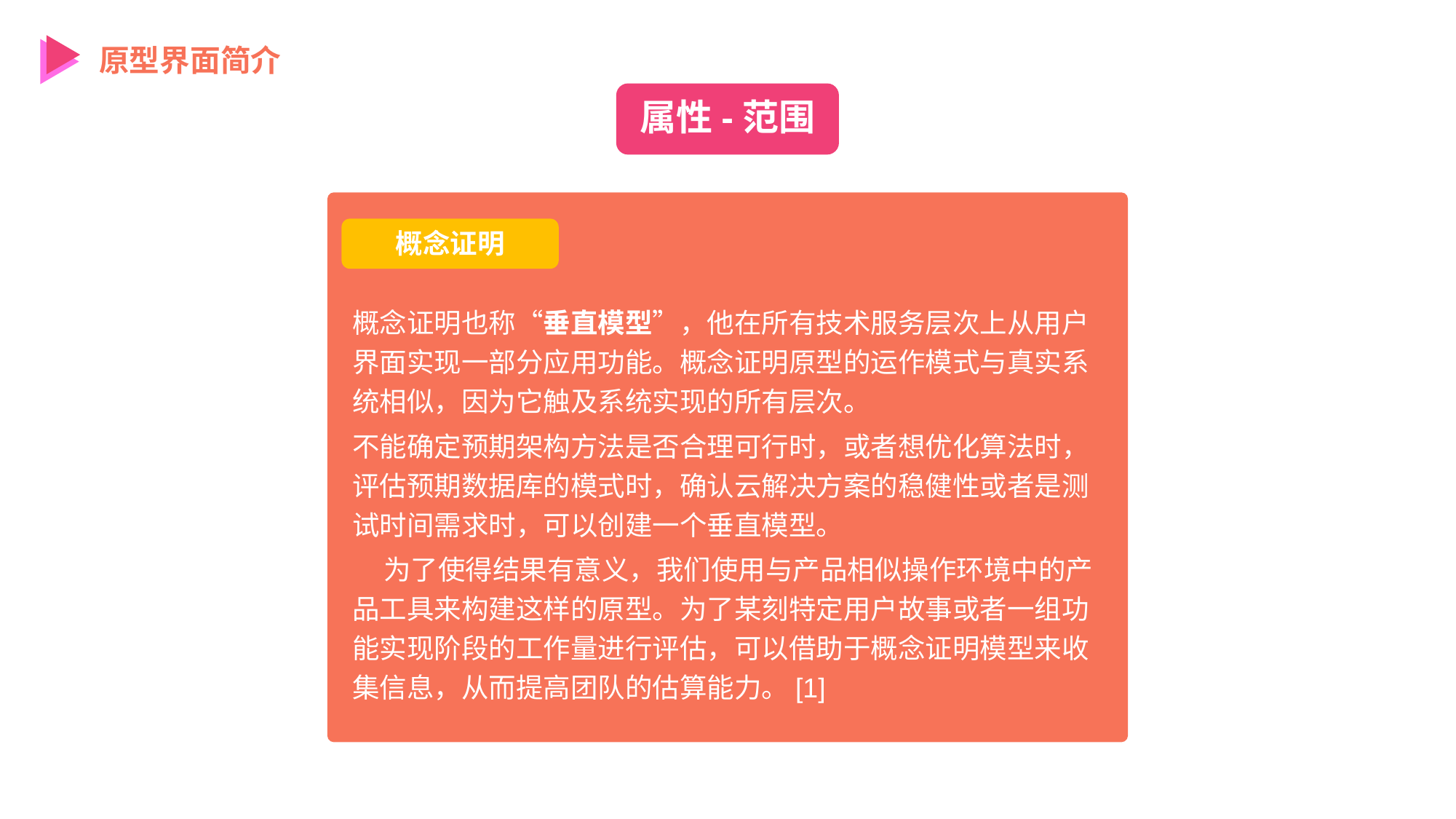

原型界面简介

属性-范围

概念证明
概念证明也称“垂直模型”，他在所有技术服务层次上从用户界面实现一部分应用功能。概念证明原型的运作模式与真实系统相似，因为它触及系统实现的所有层次。
不能确定预期架构方法是否合理可行时，或者想优化算法时，评估预期数据库的模式时，确认云解决方案的稳健性或者是测试时间需求时，可以创建一个垂直模型。
    为了使得结果有意义，我们使用与产品相似操作环境中的产品工具来构建这样的原型。为了某刻特定用户故事或者一组功能实现阶段的工作量进行评估，可以借助于概念证明模型来收集信息，从而提高团队的估算能力。[1]